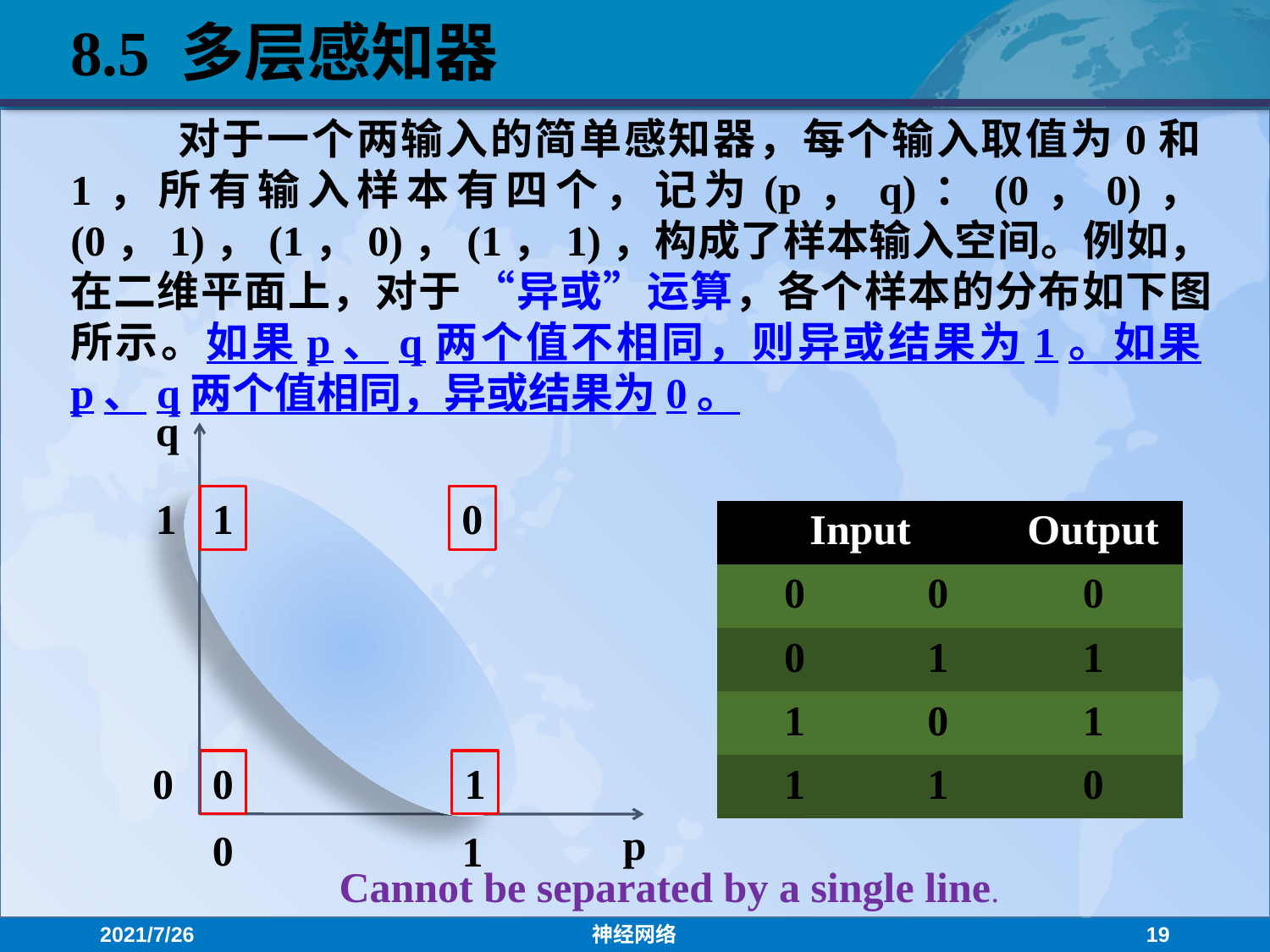

8.5 多层感知器

        对于一个两输入的简单感知器，每个输入取值为0和1，所有输入样本有四个，记为(p，q)：(0，0)，(0，1)，(1，0)，(1，1)，构成了样本输入空间。例如，在二维平面上，对于 “异或”运算，各个样本的分布如下图所示。如果p、q两个值不相同，则异或结果为1。如果p、q两个值相同，异或结果为0。
q
1
1
0
| Input |  | Output |
| --- | --- | --- |
| 0 | 0 | 0 |
| 0 | 1 | 1 |
| 1 | 0 | 1 |
| 1 | 1 | 0 |

0
0
1
p
0
1
Cannot be separated by a single line.
2021/7/26
神经网络
19